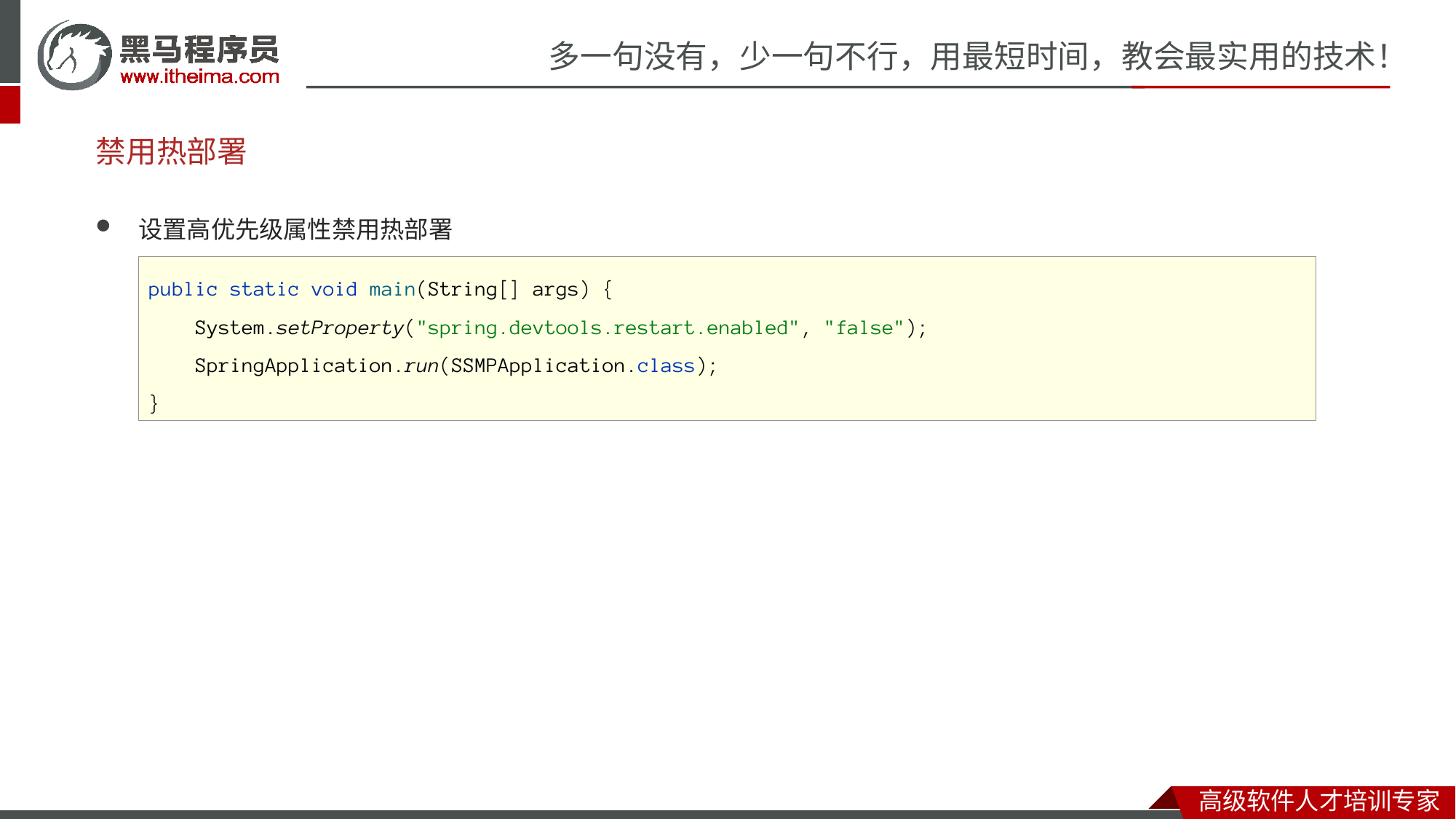

# 禁用热部署
设置高优先级属性禁用热部署

public static void main(String[] args) {
    System.setProperty("spring.devtools.restart.enabled", "false");
    SpringApplication.run(SSMPApplication.class);
}